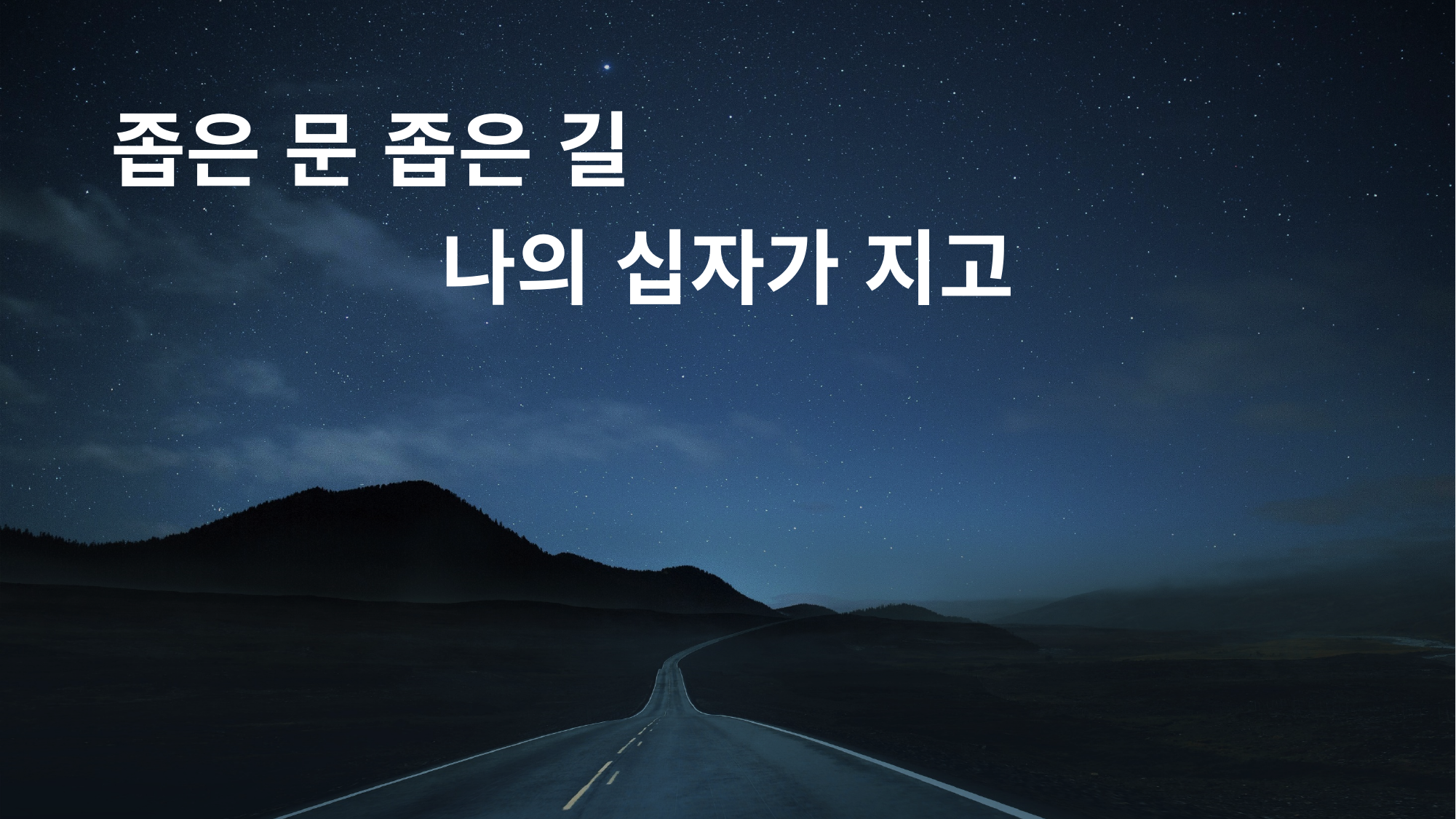

# 좁은 문 좁은 길
나의 십자가 지고